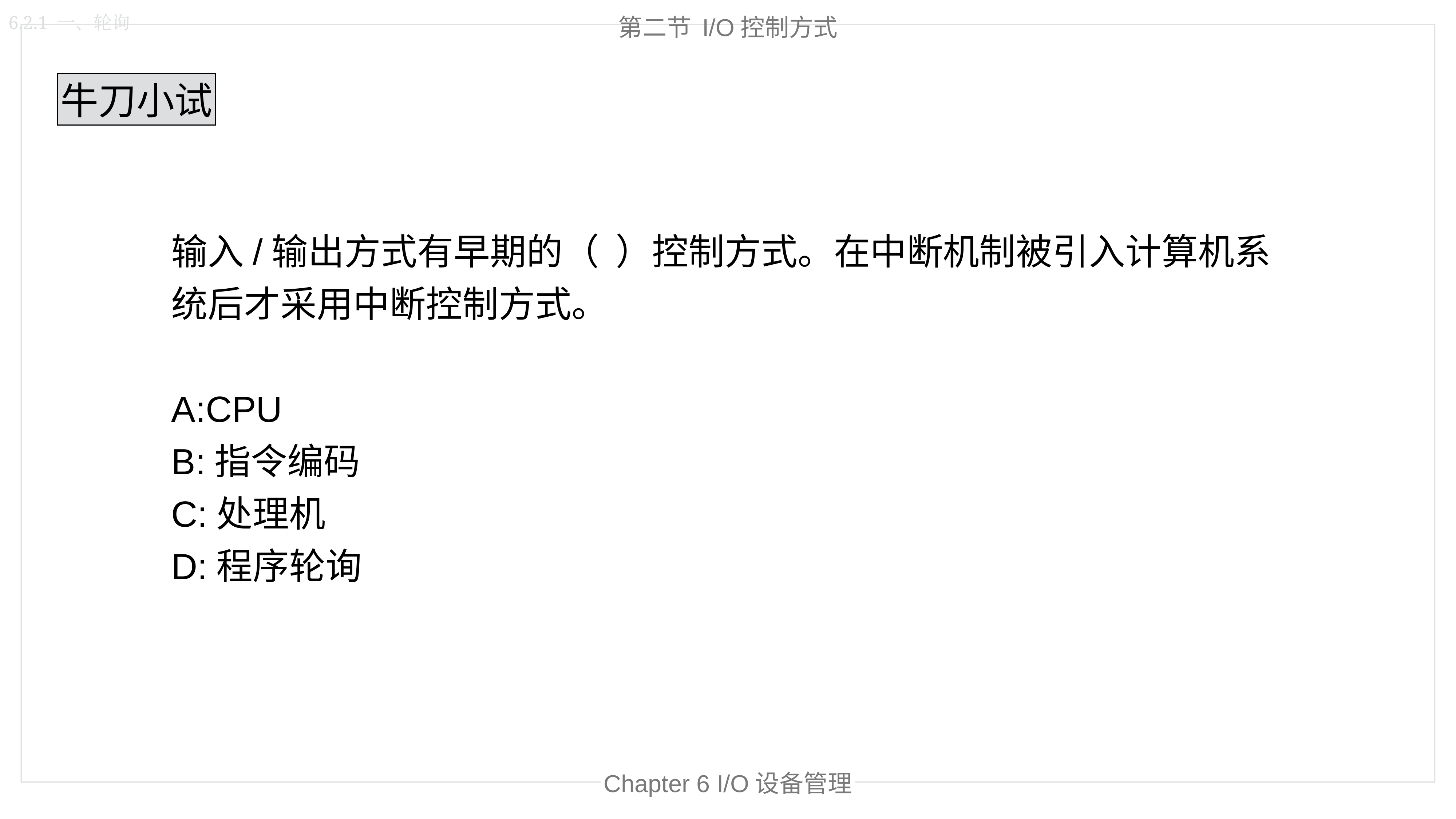

第二节 I/O控制方式
6.2.1 一、轮询

牛刀小试
输入/输出方式有早期的（  ）控制方式。在中断机制被引入计算机系统后才采用中断控制方式。

A:CPU
B:指令编码
C:处理机
D:程序轮询
Chapter 6 I/O设备管理